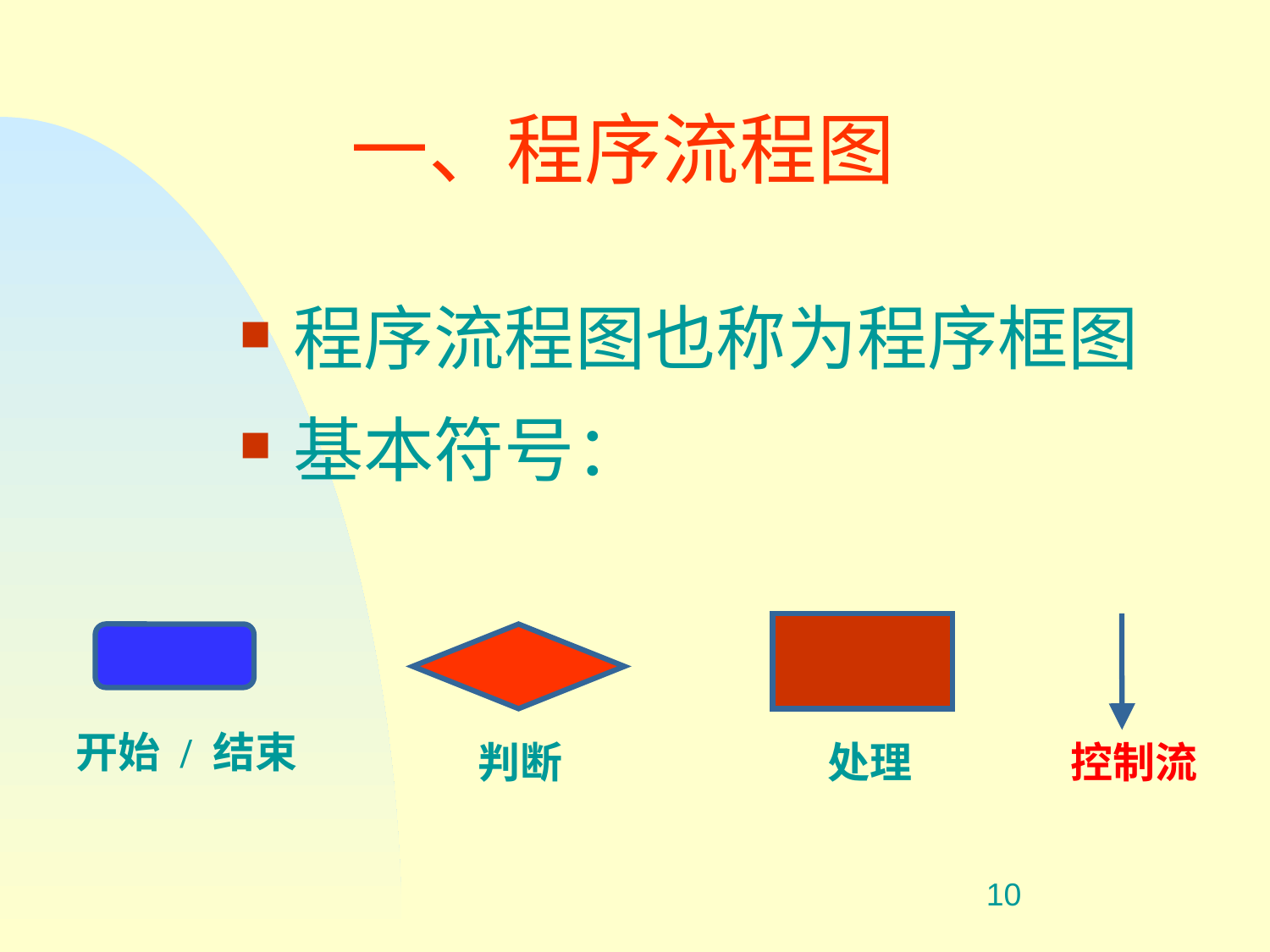

一、程序流程图
程序流程图也称为程序框图
基本符号：

开始 / 结束
判断
处理
控制流

# 10
10